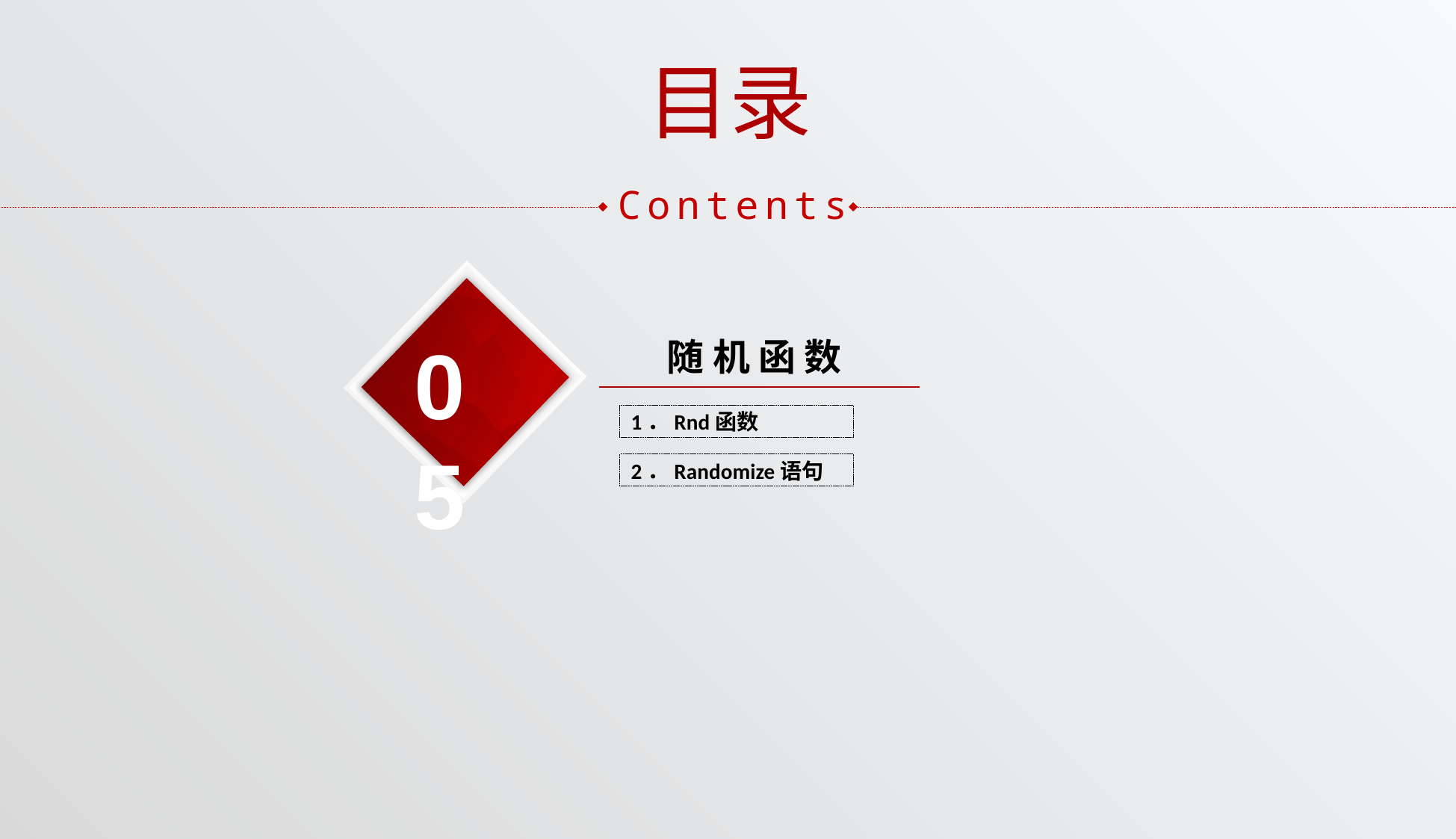

目录
Contents

05
随 机 函 数
1．Rnd函数
2．Randomize语句